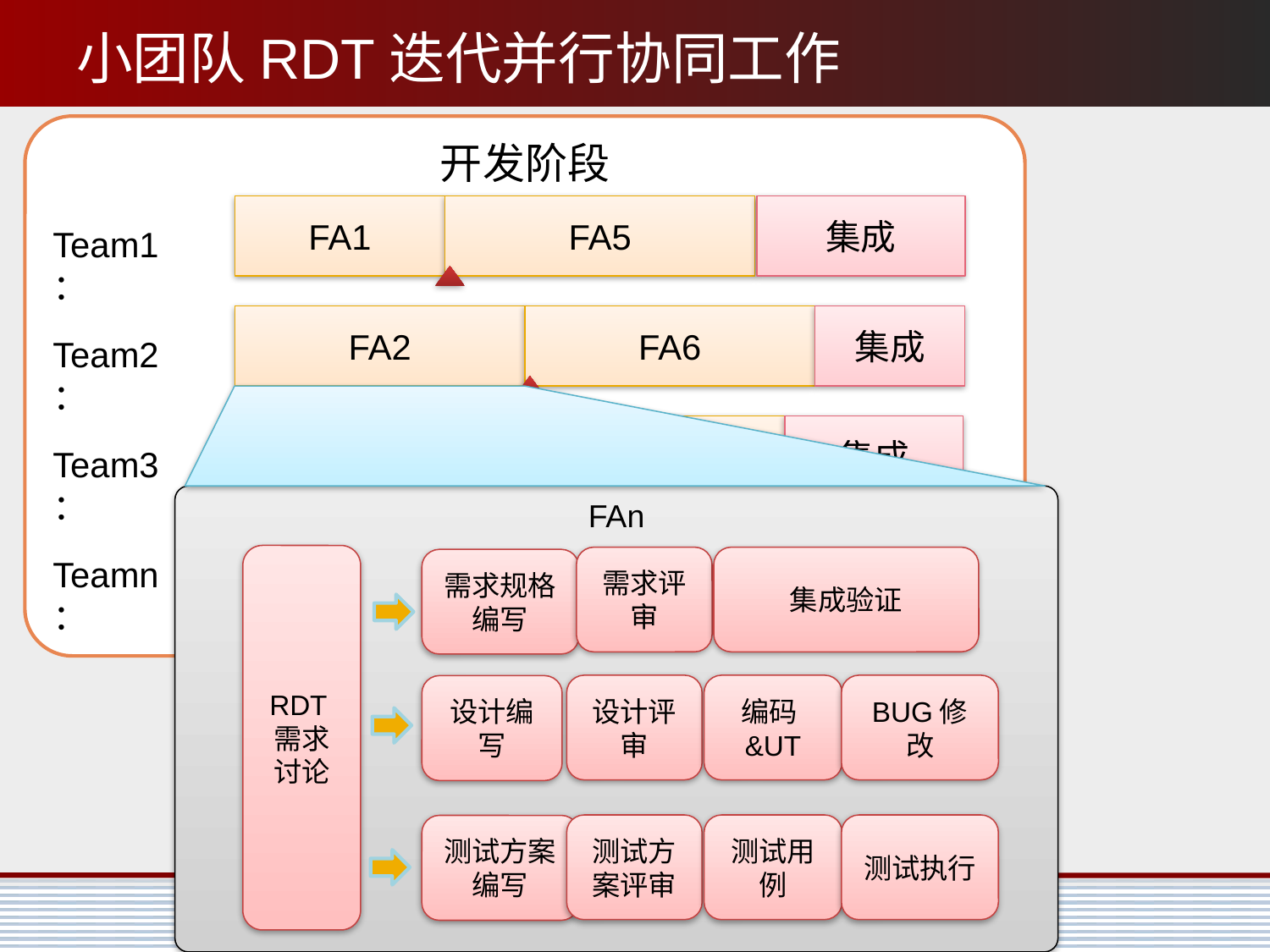

# 小团队RDT迭代并行协同工作
开发阶段
FA1
FA5
集成
Team1：

FA2
FA6
集成
Team2：

FA3
FA7
集成
Team3：
FAn
RDT需求讨论
需求评审
集成验证
需求规格编写

设计评审
编码&UT
BUG修改
设计编写

测试方案评审
测试用例
测试执行
测试方案编写

FA4
FA8
FA9
集成
Teamn：